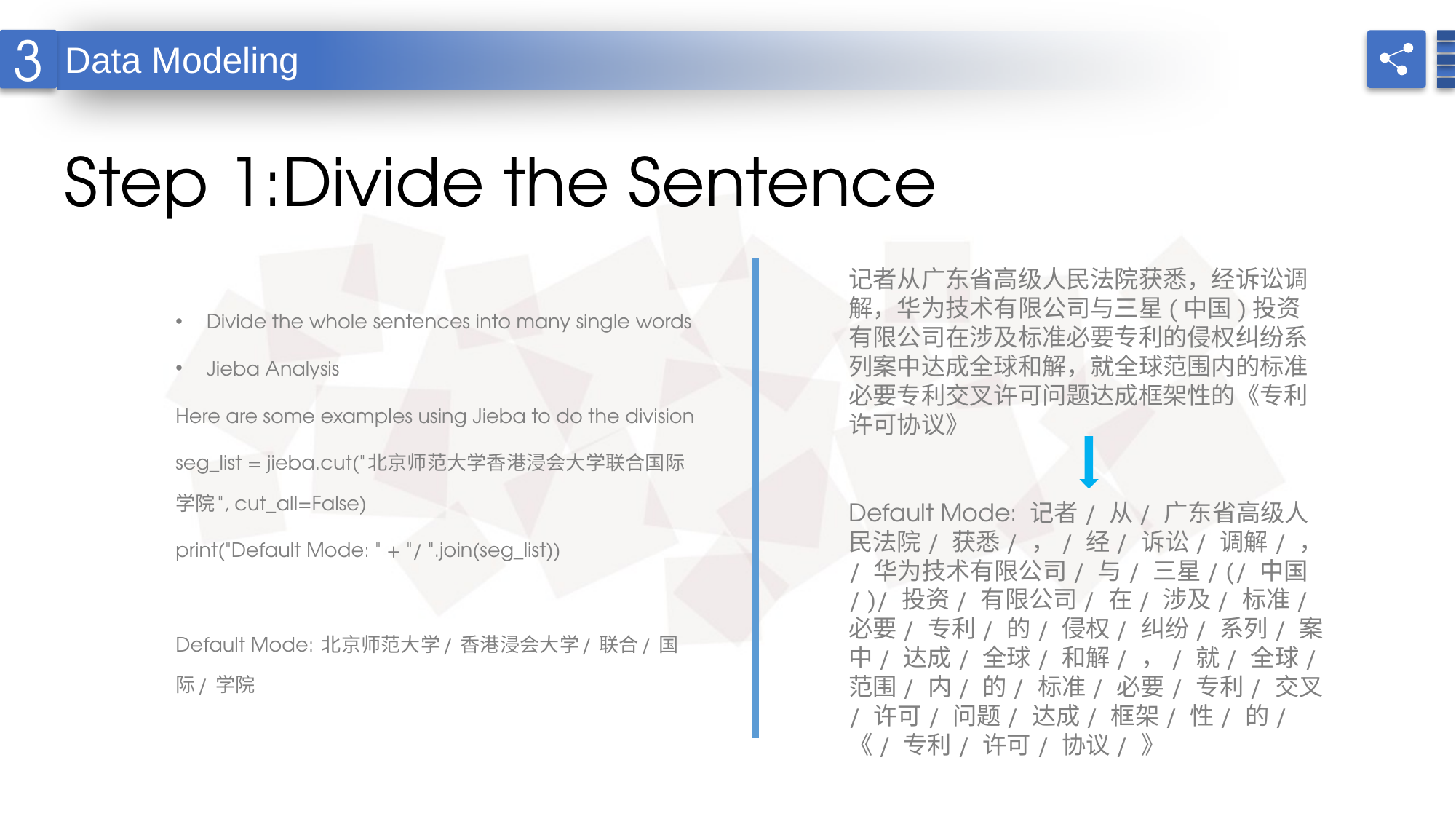

3

Data Modeling

# Step 1:Divide the Sentence
记者从广东省高级人民法院获悉，经诉讼调解，华为技术有限公司与三星(中国)投资有限公司在涉及标准必要专利的侵权纠纷系列案中达成全球和解，就全球范围内的标准必要专利交叉许可问题达成框架性的《专利许可协议》
Divide the whole sentences into many single words
Jieba Analysis
Here are some examples using Jieba to do the division
seg_list = jieba.cut("北京师范大学香港浸会大学联合国际学院", cut_all=False)
print("Default Mode: " + "/ ".join(seg_list))

Default Mode: 北京师范大学/ 香港浸会大学/ 联合/ 国际/ 学院

Default Mode: 记者/ 从/ 广东省高级人民法院/ 获悉/ ，/ 经/ 诉讼/ 调解/ ，/ 华为技术有限公司/ 与/ 三星/ (/ 中国/ )/ 投资/ 有限公司/ 在/ 涉及/ 标准/ 必要/ 专利/ 的/ 侵权/ 纠纷/ 系列/ 案中/ 达成/ 全球/ 和解/ ，/ 就/ 全球/ 范围/ 内/ 的/ 标准/ 必要/ 专利/ 交叉/ 许可/ 问题/ 达成/ 框架/ 性/ 的/ 《/ 专利/ 许可/ 协议/ 》